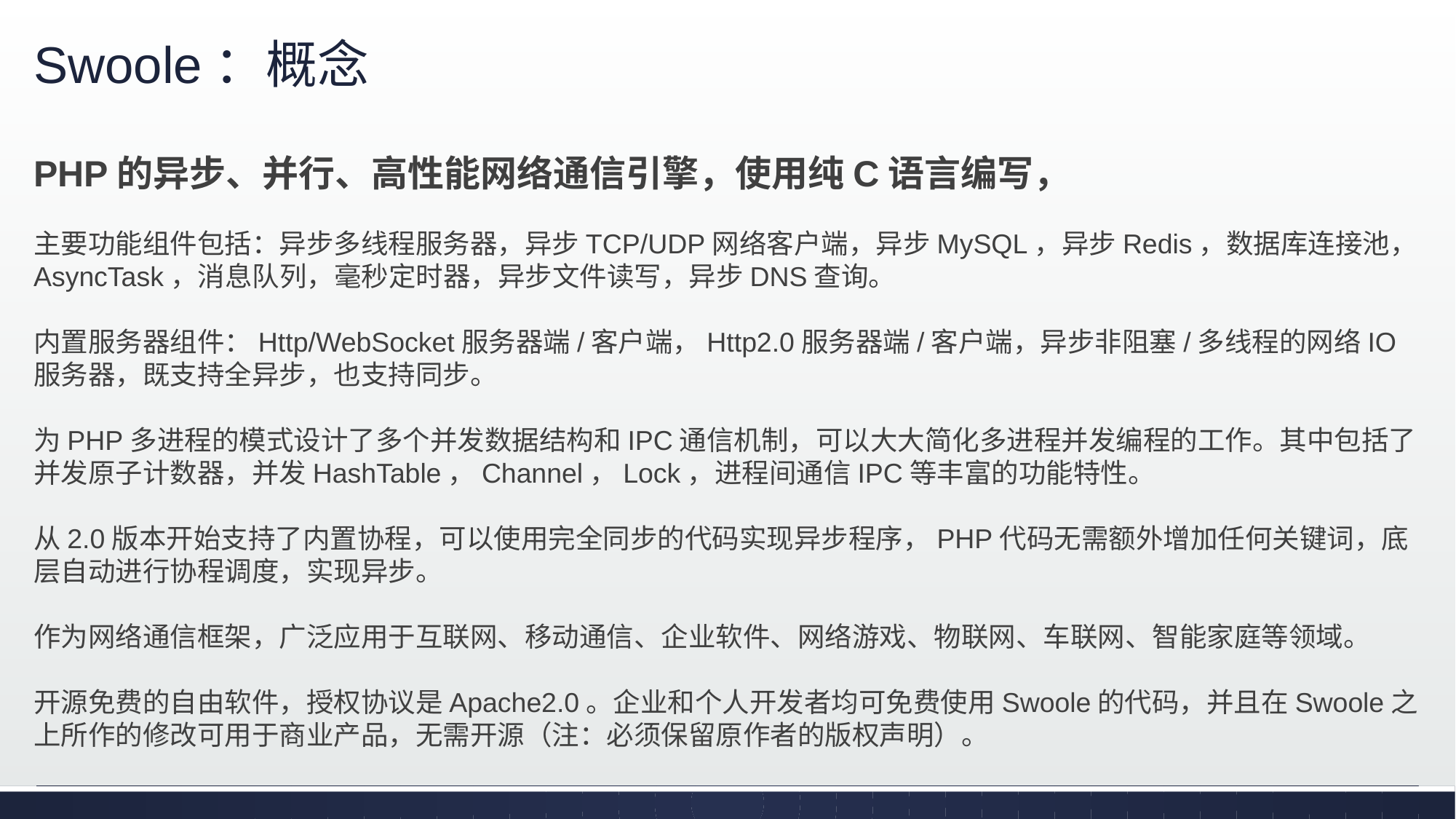

# Swoole：概念
PHP的异步、并行、高性能网络通信引擎，使用纯C语言编写，

主要功能组件包括：异步多线程服务器，异步TCP/UDP网络客户端，异步MySQL，异步Redis，数据库连接池，
AsyncTask，消息队列，毫秒定时器，异步文件读写，异步DNS查询。

内置服务器组件：Http/WebSocket服务器端/客户端，Http2.0服务器端/客户端，异步非阻塞/多线程的网络IO服务器，既支持全异步，也支持同步。

为PHP多进程的模式设计了多个并发数据结构和IPC通信机制，可以大大简化多进程并发编程的工作。其中包括了并发原子计数器，并发HashTable，Channel，Lock，进程间通信IPC等丰富的功能特性。

从2.0版本开始支持了内置协程，可以使用完全同步的代码实现异步程序，PHP代码无需额外增加任何关键词，底层自动进行协程调度，实现异步。

作为网络通信框架，广泛应用于互联网、移动通信、企业软件、网络游戏、物联网、车联网、智能家庭等领域。

开源免费的自由软件，授权协议是Apache2.0。企业和个人开发者均可免费使用Swoole的代码，并且在Swoole之上所作的修改可用于商业产品，无需开源（注：必须保留原作者的版权声明）。